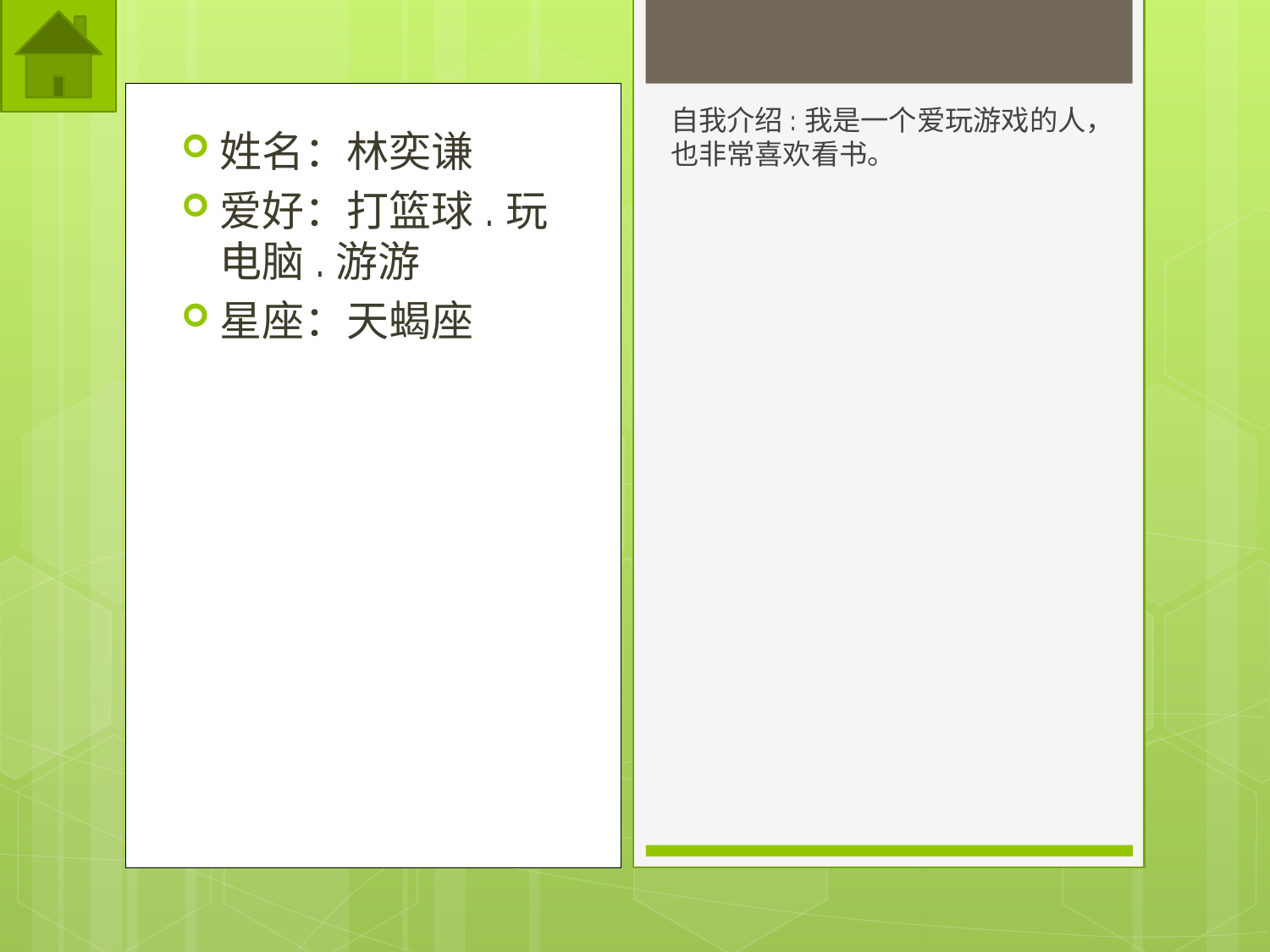

#
自我介绍:我是一个爱玩游戏的人，也非常喜欢看书。
姓名：林奕谦
爱好：打篮球.玩电脑.游游
星座：天蝎座